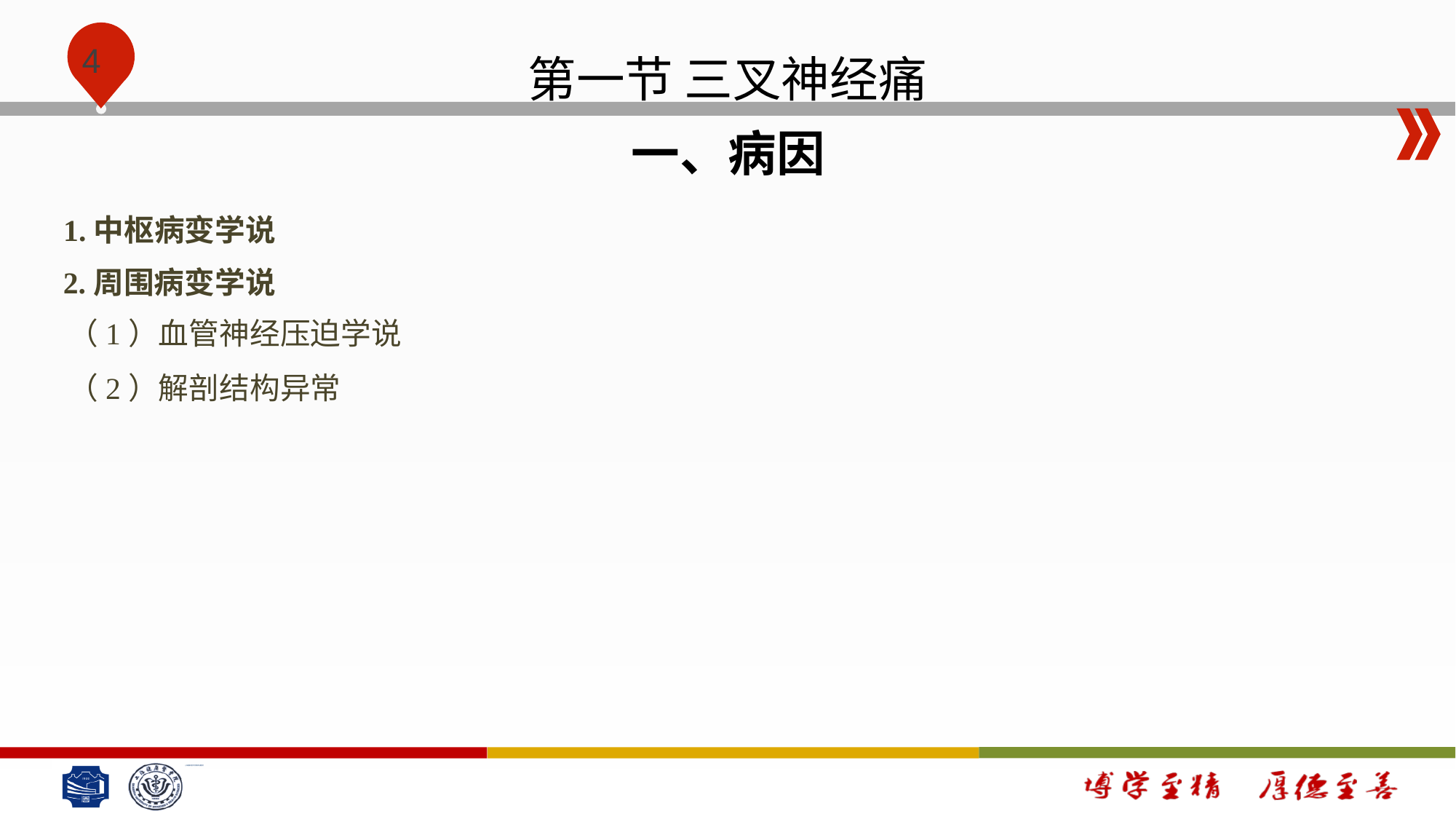

# 第一节 三叉神经痛
一、病因
1.中枢病变学说
2.周围病变学说
（1）血管神经压迫学说
（2）解剖结构异常